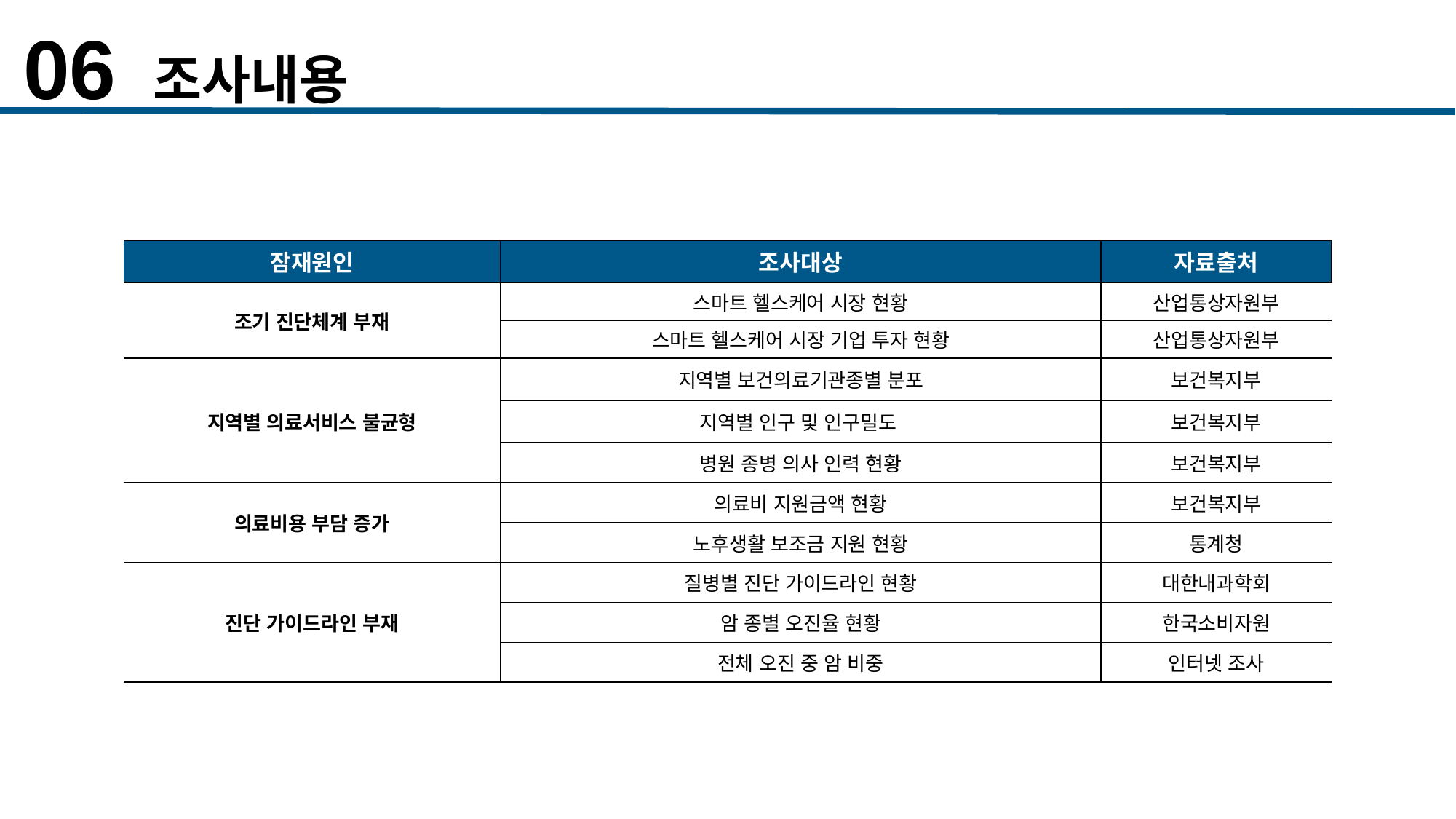

06 조사내용
| 잠재원인 | 조사대상 | 자료출처 |
| --- | --- | --- |
| 조기 진단체계 부재 | 스마트 헬스케어 시장 현황 | 산업통상자원부 |
|  | 스마트 헬스케어 시장 기업 투자 현황 | 산업통상자원부 |
|  | 지역별 보건의료기관종별 분포 | 보건복지부 |
| 지역별 의료서비스 불균형 | 지역별 인구 및 인구밀도 | 보건복지부 |
|  | 병원 종병 의사 인력 현황 | 보건복지부 |
| 의료비용 부담 증가 | 의료비 지원금액 현황 | 보건복지부 |
|  | 노후생활 보조금 지원 현황 | 통계청 |
|  | 질병별 진단 가이드라인 현황 | 대한내과학회 |
| 진단 가이드라인 부재 | 암 종별 오진율 현황 | 한국소비자원 |
|  | 전체 오진 중 암 비중 | 인터넷 조사 |